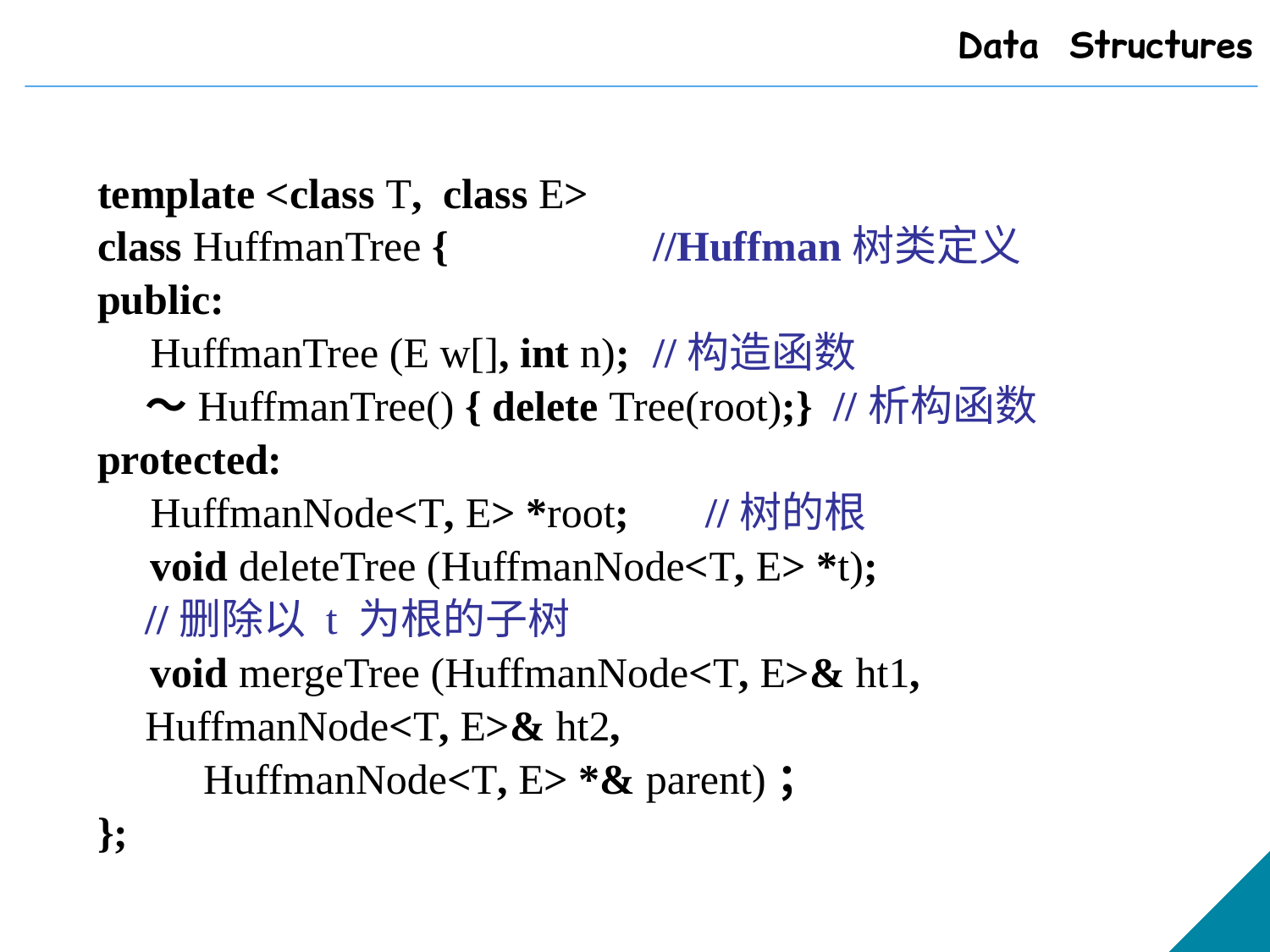

template <class T,  class E>
class HuffmanTree {		//Huffman树类定义
public:
     HuffmanTree (E w[], int n);	//构造函数
 	～HuffmanTree() { delete Tree(root);}  //析构函数
protected:
     HuffmanNode<T, E> *root;	     //树的根
     void deleteTree (HuffmanNode<T, E> *t);			//删除以 t 为根的子树
     void mergeTree (HuffmanNode<T, E>& ht1, 		HuffmanNode<T, E>& ht2,
          HuffmanNode<T, E> *& parent)；
};